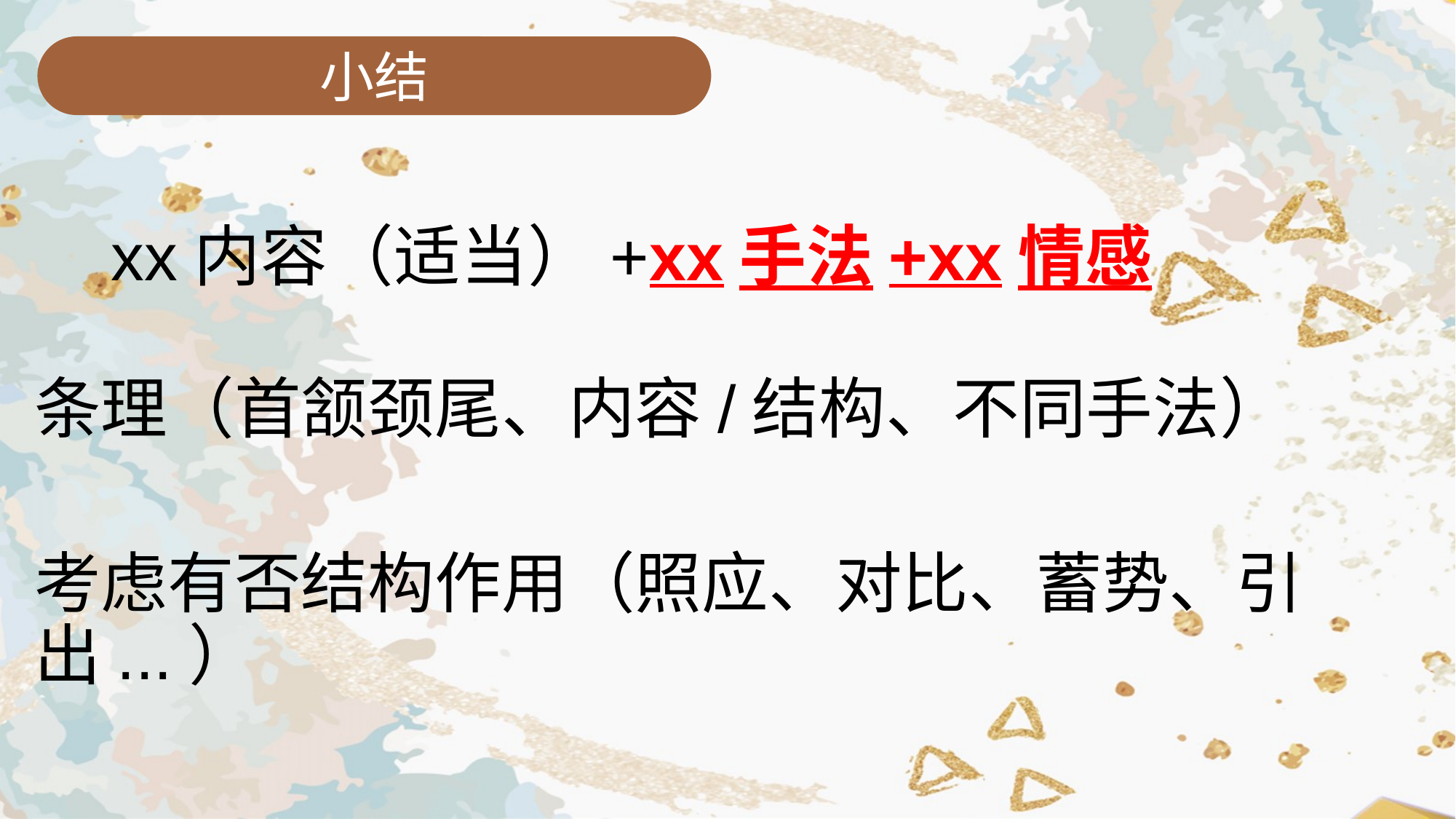

小结
# xx内容（适当）+xx手法+xx情感
条理（首颔颈尾、内容/结构、不同手法）

考虑有否结构作用（照应、对比、蓄势、引出...）